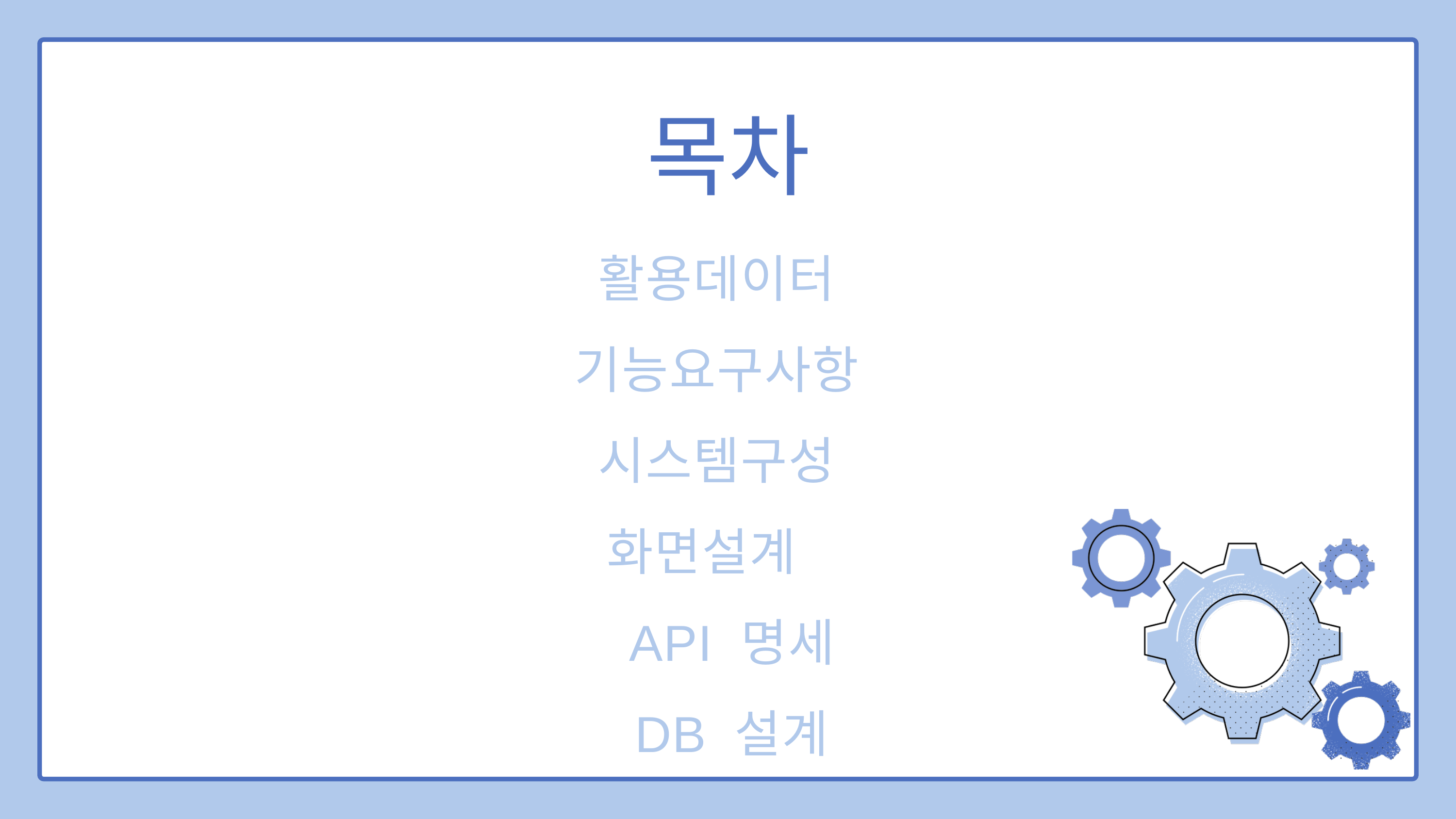

목차
활용데이터
기능요구사항
시스템구성
화면설계
API 명세
DB 설계